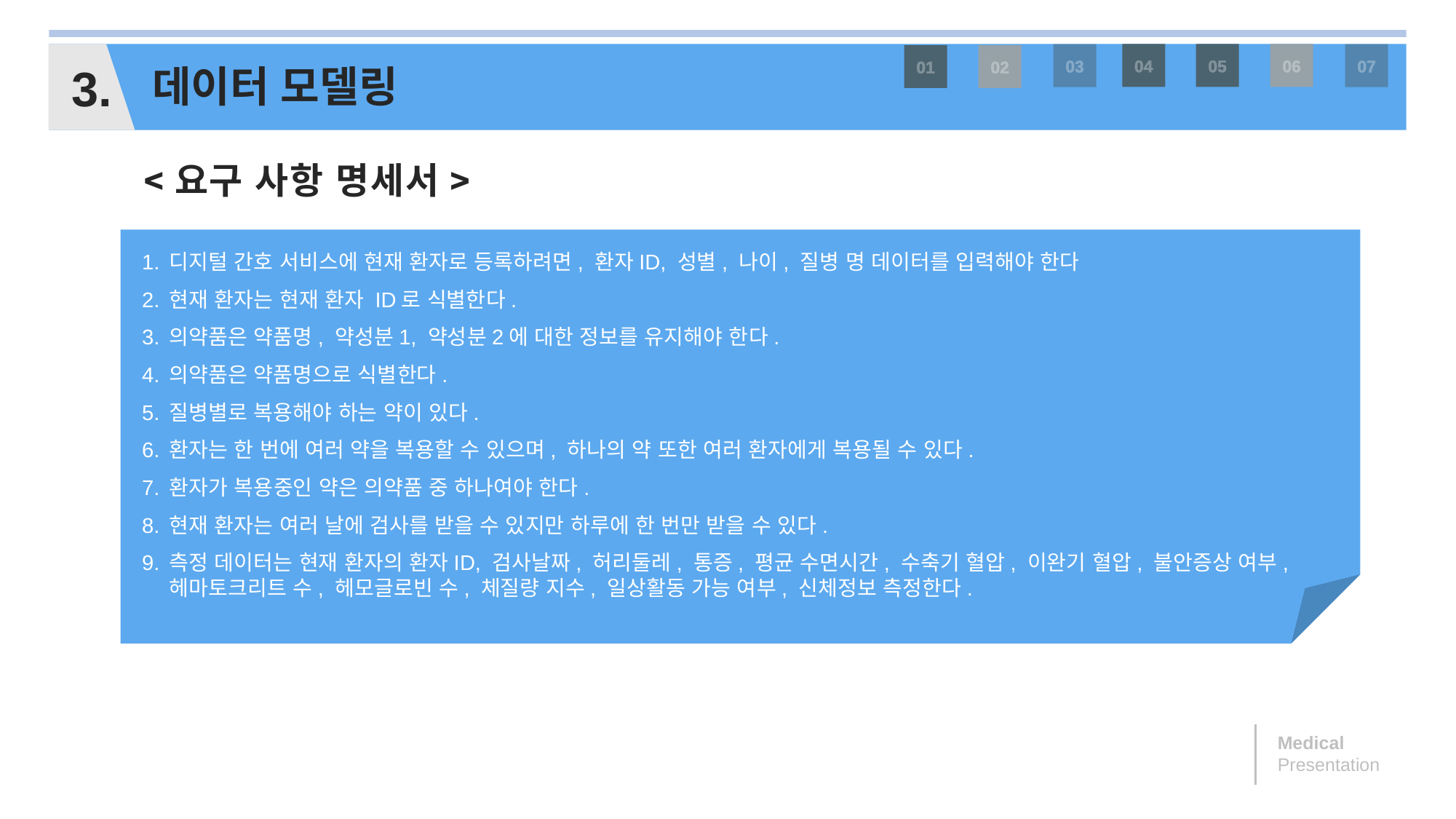

04
05
06

3.
03
07
01
02
데이터 모델링

<요구 사항 명세서>

디지털 간호 서비스에 현재 환자로 등록하려면, 환자ID, 성별, 나이, 질병 명 데이터를 입력해야 한다
현재 환자는 현재 환자 ID로 식별한다.
의약품은 약품명, 약성분1, 약성분2에 대한 정보를 유지해야 한다.
의약품은 약품명으로 식별한다.
질병별로 복용해야 하는 약이 있다.
환자는 한 번에 여러 약을 복용할 수 있으며, 하나의 약 또한 여러 환자에게 복용될 수 있다.
환자가 복용중인 약은 의약품 중 하나여야 한다.
현재 환자는 여러 날에 검사를 받을 수 있지만 하루에 한 번만 받을 수 있다.
측정 데이터는 현재 환자의 환자ID, 검사날짜, 허리둘레, 통증, 평균 수면시간, 수축기 혈압, 이완기 혈압, 불안증상 여부, 헤마토크리트 수, 헤모글로빈 수, 체질량 지수, 일상활동 가능 여부, 신체정보 측정한다.